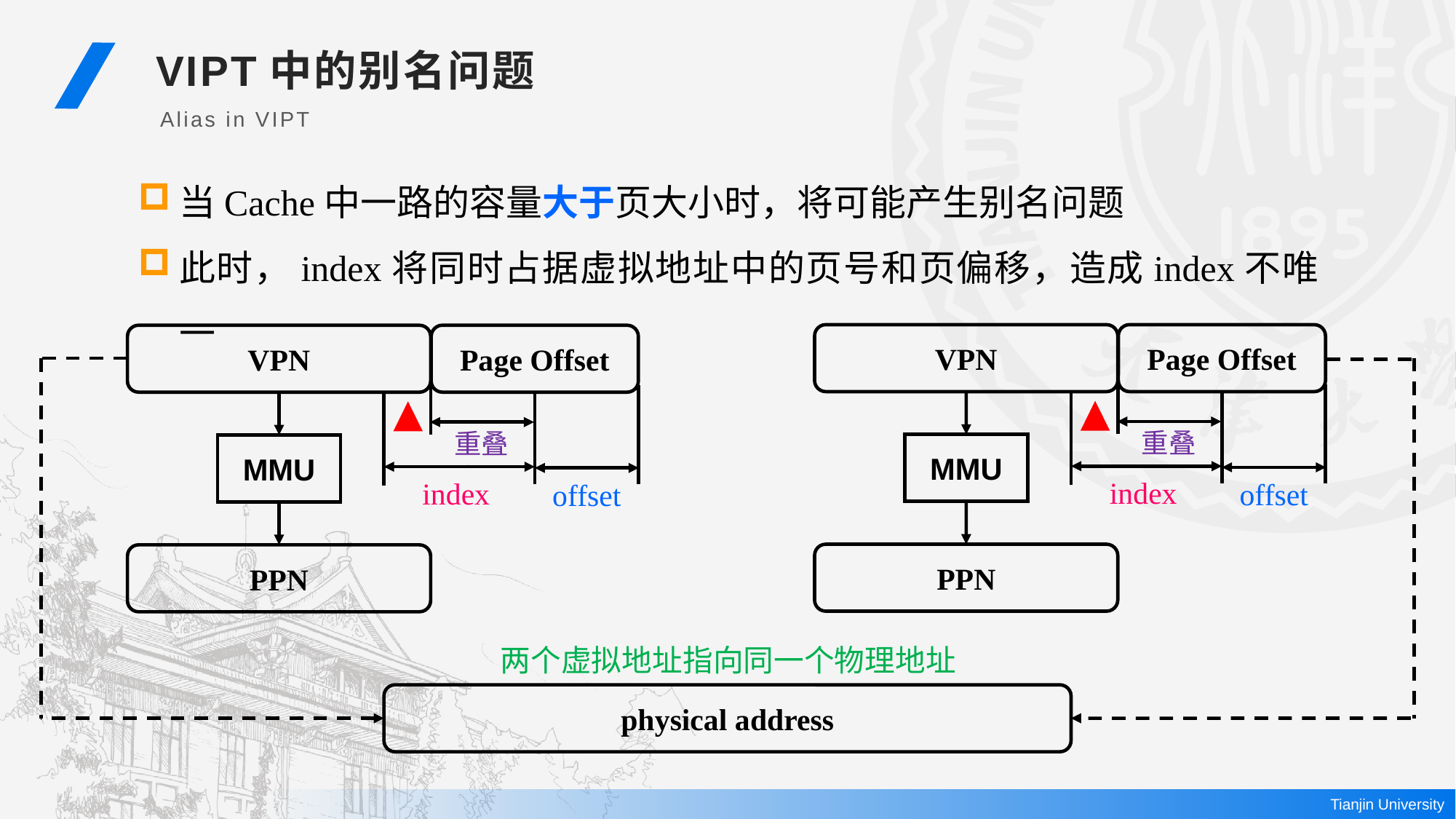

VIPT中的别名问题
Alias in VIPT
当Cache中一路的容量大于页大小时，将可能产生别名问题
此时，index将同时占据虚拟地址中的页号和页偏移，造成index不唯一
VPN
Page Offset

重叠
MMU
index
offset
PPN
VPN
Page Offset

重叠
MMU
index
offset
PPN
两个虚拟地址指向同一个物理地址
physical address